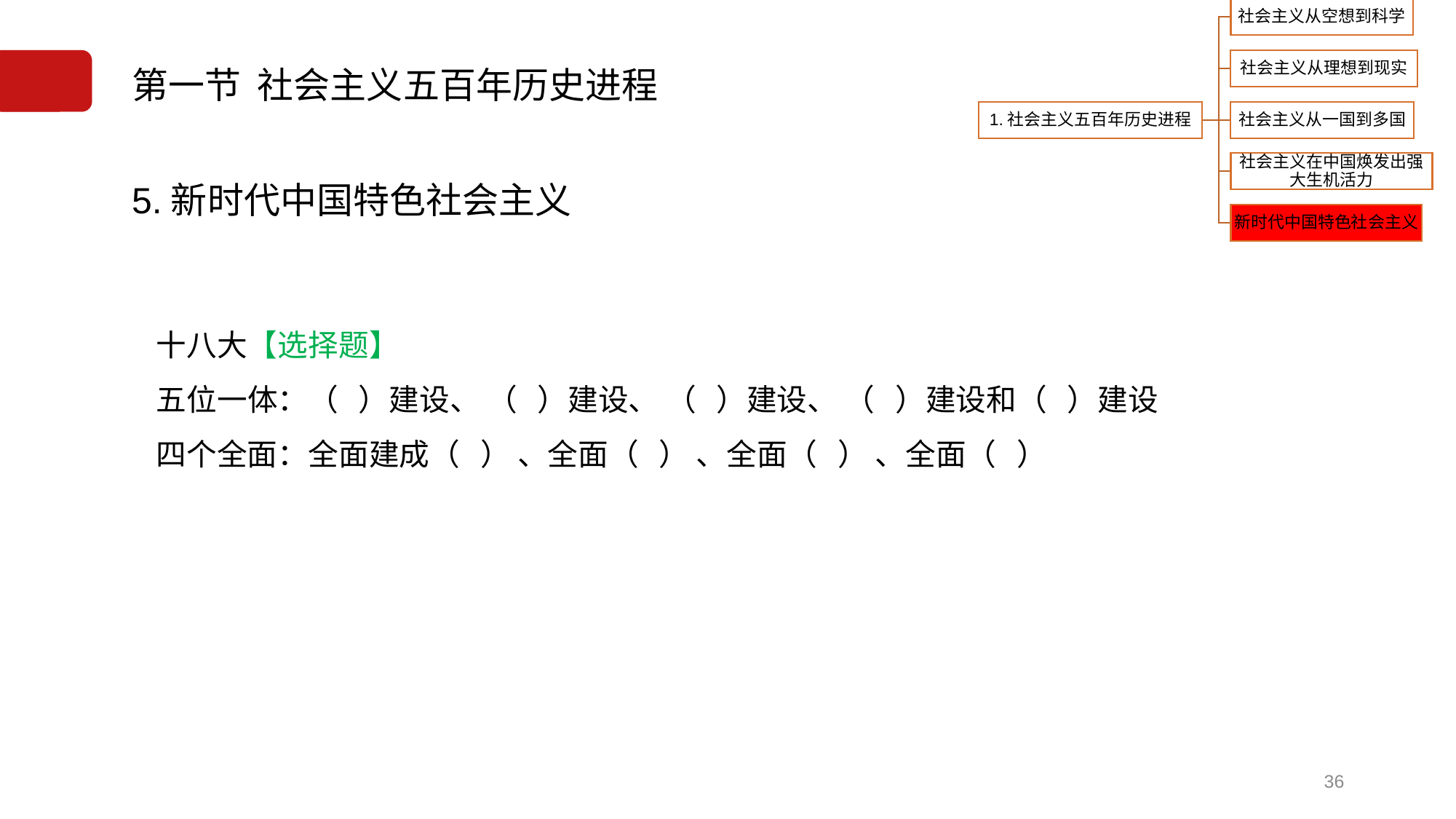

1.社会主义五百年历史进程
社会主义从空想到科学
社会主义从理想到现实
社会主义从一国到多国
社会主义在中国焕发出强大生机活力
新时代中国特色社会主义
# 第一节  社会主义五百年历史进程
5.新时代中国特色社会主义
十八大【选择题】
五位一体：（   ）建设、 （   ）建设、 （   ）建设、 （   ）建设和（   ）建设
四个全面：全面建成（   ） 、全面（   ） 、全面（   ） 、全面（   ）
36